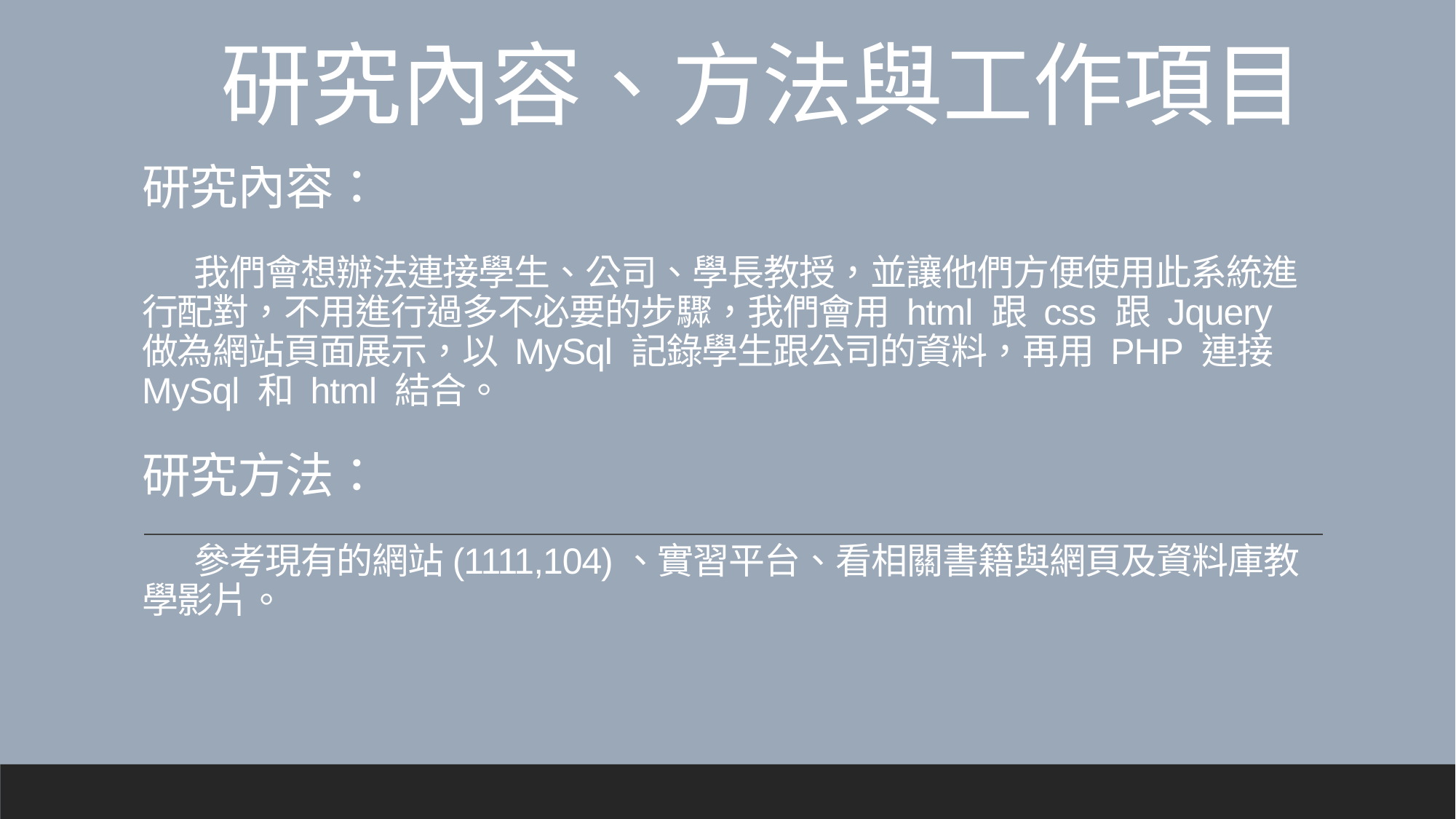

研究內容、方法與工作項目
# 研究內容： 我們會想辦法連接學生、公司、學長教授，並讓他們方便使用此系統進行配對，不用進行過多不必要的步驟，我們會用 html 跟 css 跟 Jquery 做為網站頁面展示，以 MySql 記錄學生跟公司的資料，再用 PHP 連接 MySql 和 html 結合。 研究方法： 參考現有的網站(1111,104)、實習平台、看相關書籍與網頁及資料庫教學影片。